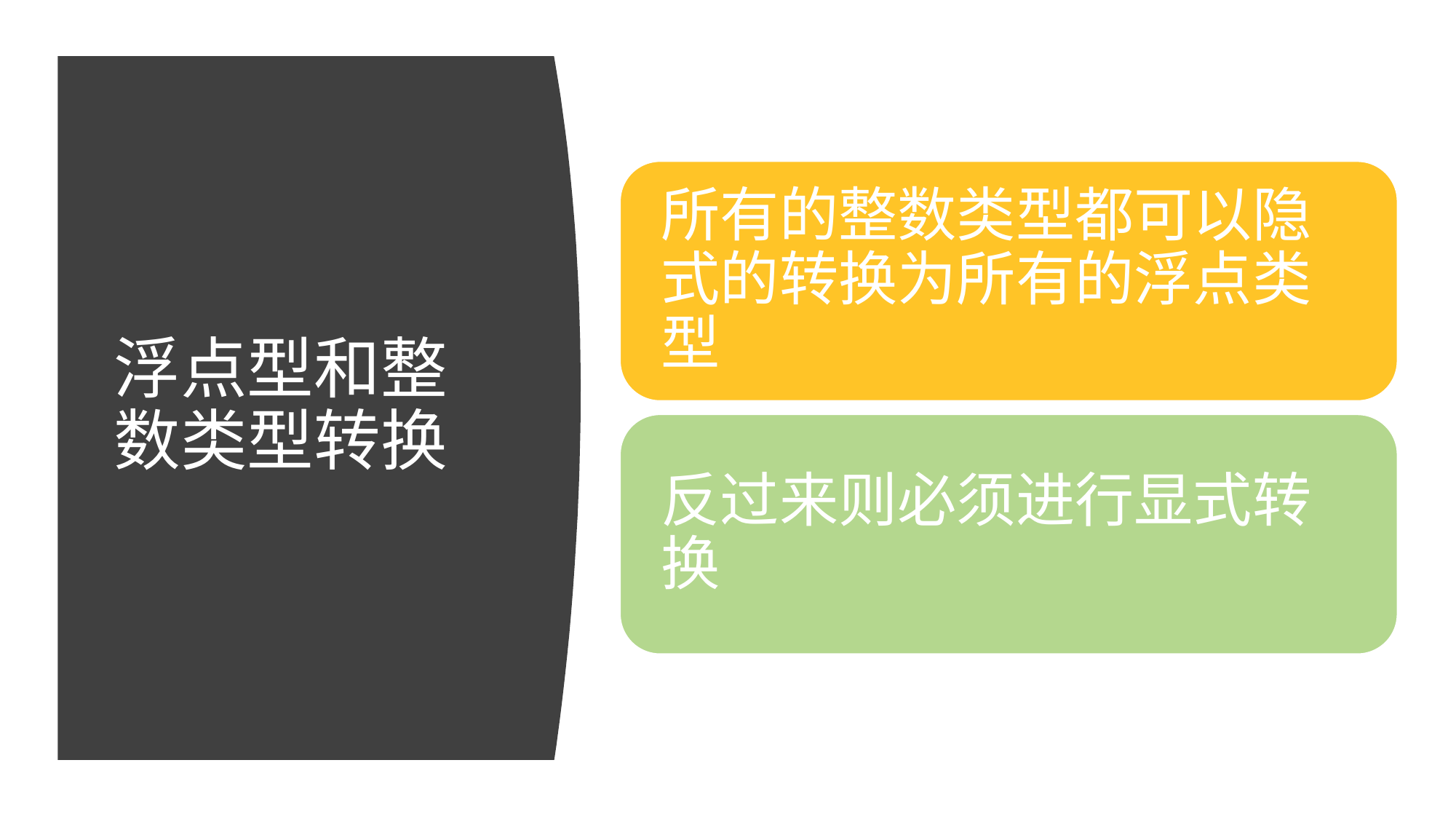

所有的整数类型都可以隐式的转换为所有的浮点类型
反过来则必须进行显式转换

# 浮点型和整数类型转换